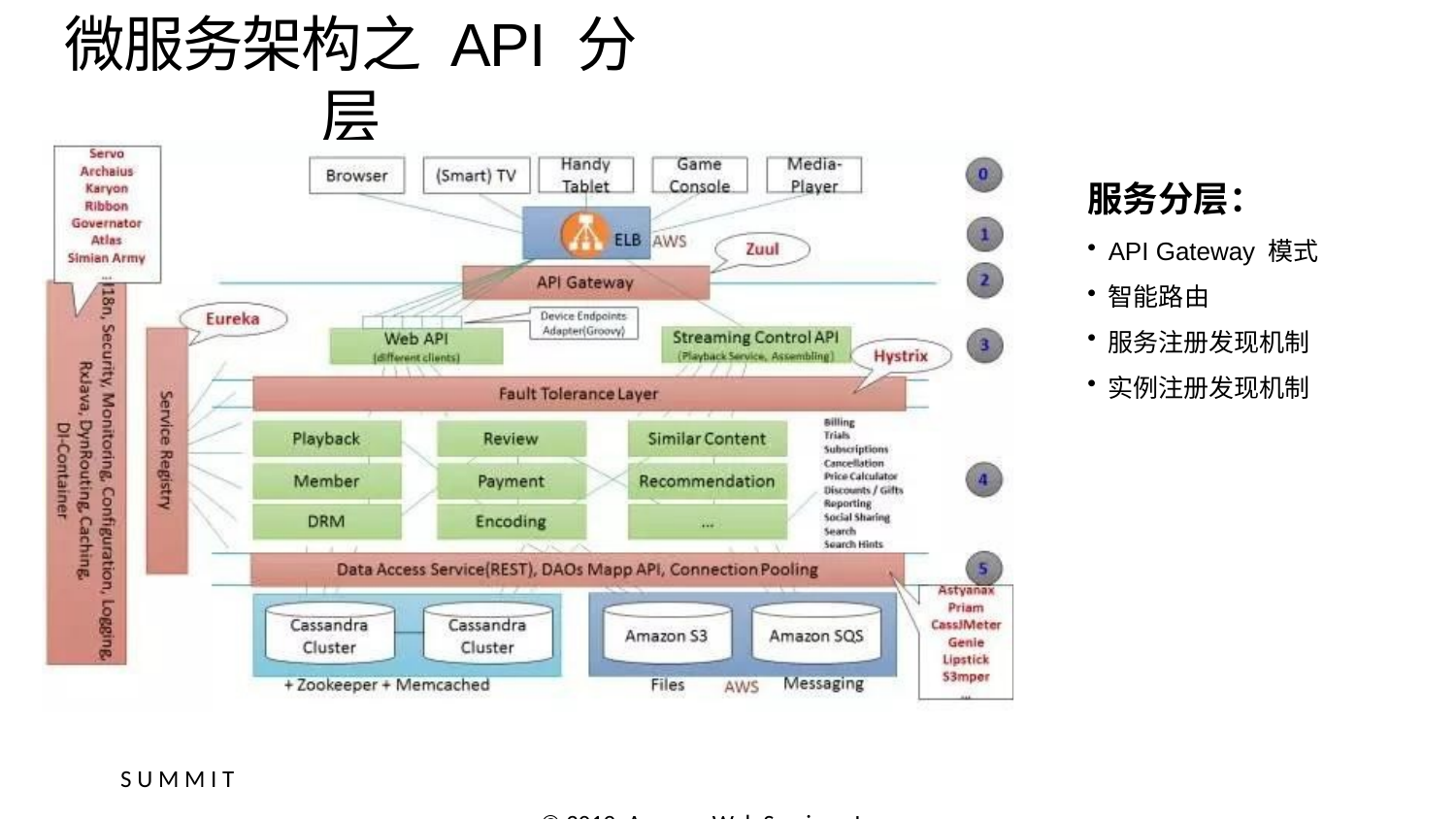

# 微服务架构之 API 分层

服务分层：
API Gateway 模式
智能路由
服务注册发现机制
实例注册发现机制
S U M M I T
© 2019, Amazon Web Services, Inc. or its affiliates. All rights reserved.